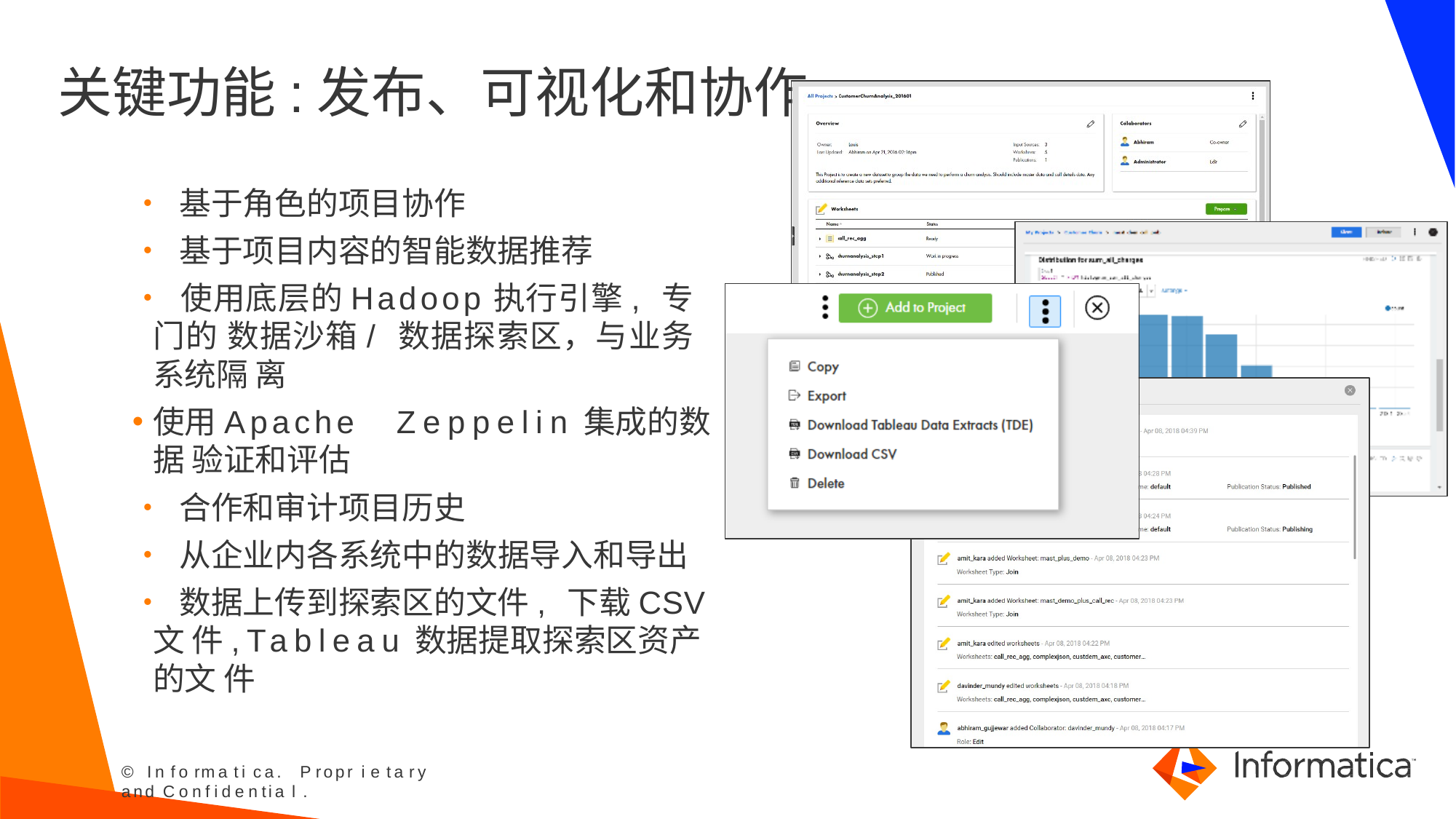

# 关键功能:发布、可视化和协作

• 基于角色的项目协作
• 基于项目内容的智能数据推荐
• 使用底层的Hadoop执行引擎,专门的 数据沙箱/数据探索区，与业务系统隔 离
使用Apache	Zeppelin集成的数据 验证和评估
• 合作和审计项目历史
• 从企业内各系统中的数据导入和导出
• 数据上传到探索区的文件,下载CSV文 件,Tableau数据提取探索区资产的文 件

8
©   Informatica.  Proprietary  and Confidential.